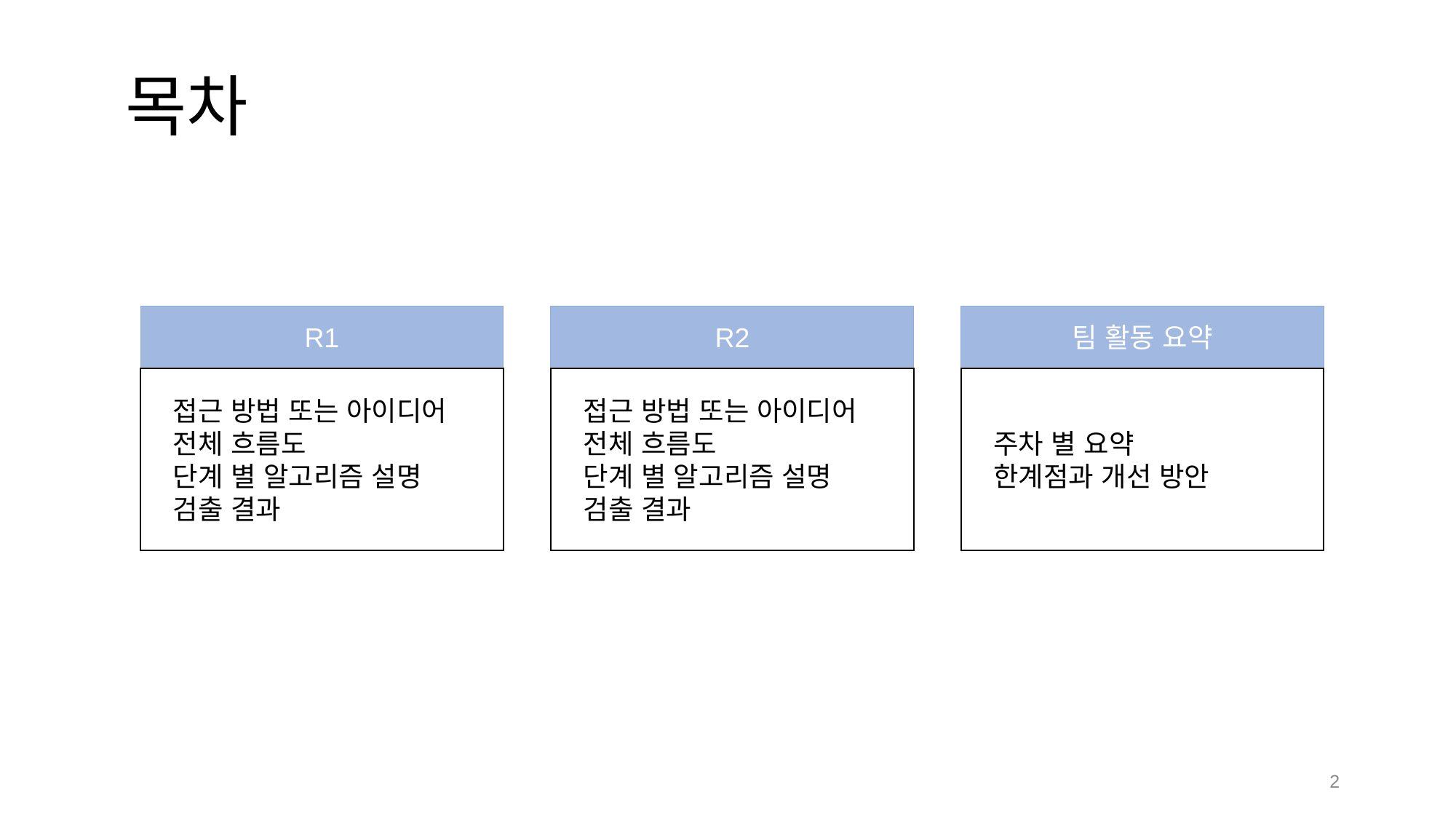

# 목차
R1
R2
팀 활동 요약
  접근 방법 또는 아이디어
  전체 흐름도
  단계 별 알고리즘 설명
  검출 결과
  접근 방법 또는 아이디어
  전체 흐름도
  단계 별 알고리즘 설명
  검출 결과
  주차 별 요약
  한계점과 개선 방안
2